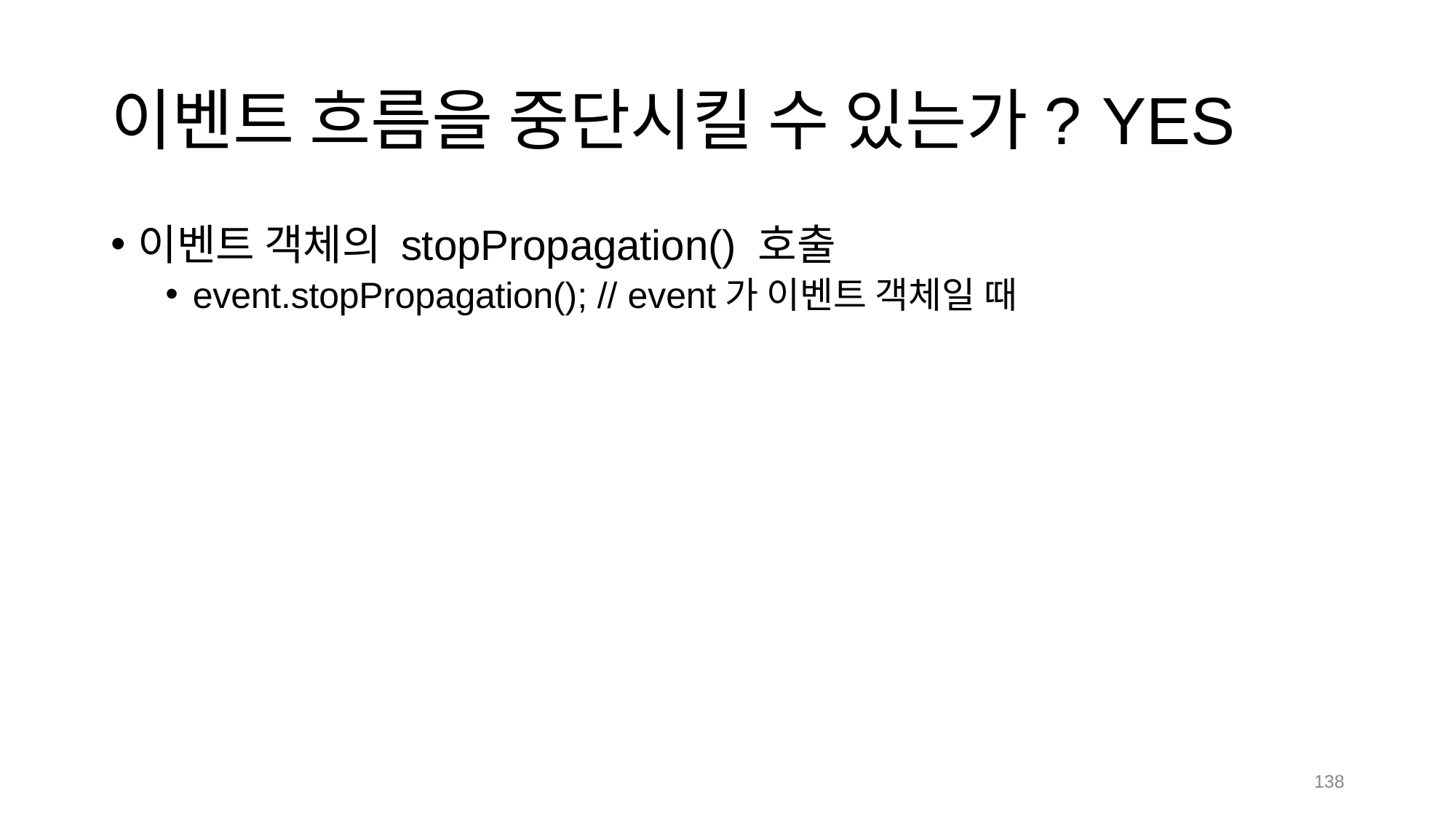

# 이벤트 흐름을 중단시킬 수 있는가? YES
이벤트 객체의 stopPropagation() 호출
event.stopPropagation(); // event가 이벤트 객체일 때
138